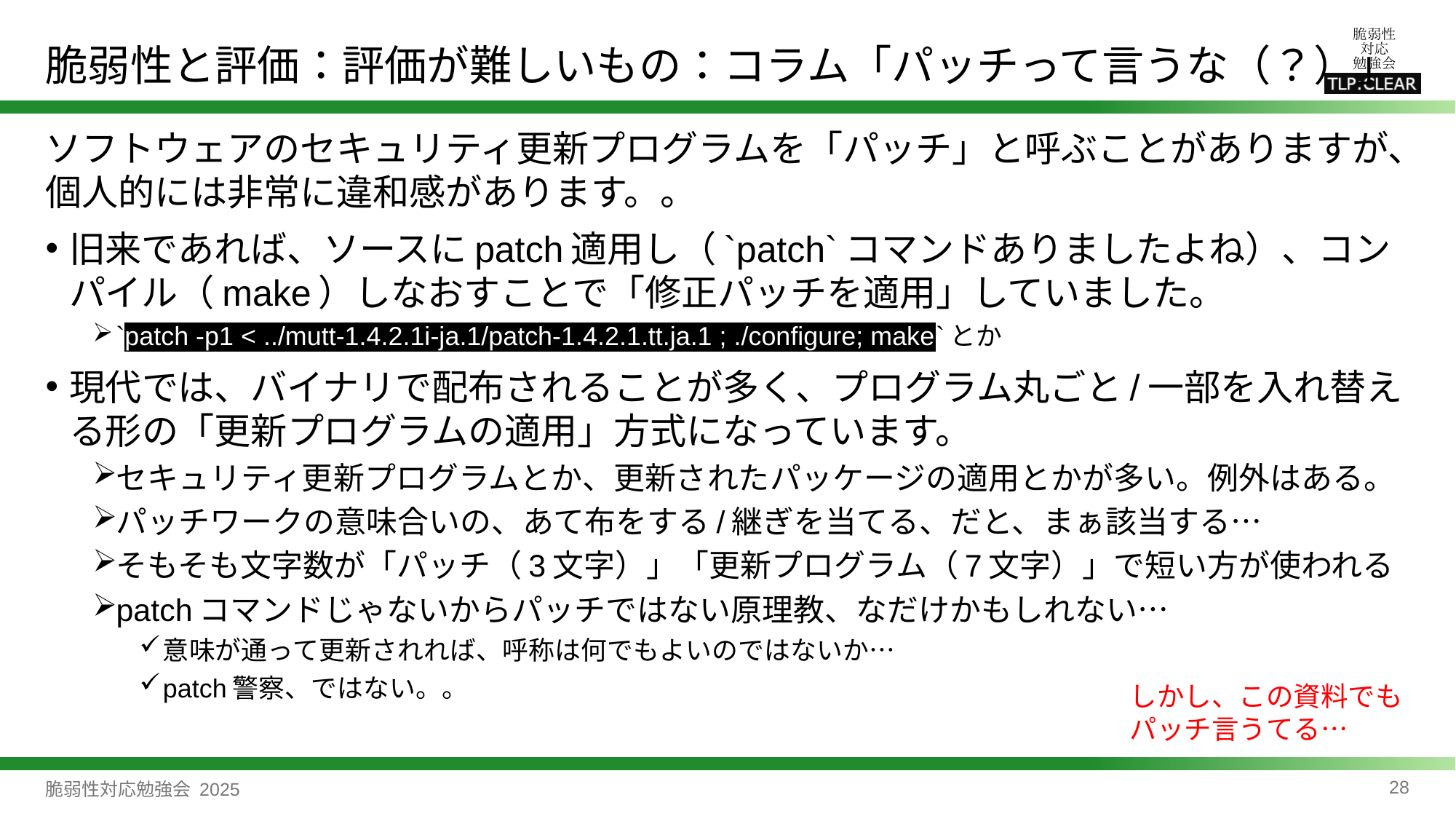

# 脆弱性と評価：評価が難しいもの：コラム「パッチって言うな（？）」
ソフトウェアのセキュリティ更新プログラムを「パッチ」と呼ぶことがありますが、個人的には非常に違和感があります。。
旧来であれば、ソースにpatch適用し（`patch`コマンドありましたよね）、コンパイル（make）しなおすことで「修正パッチを適用」していました。
`patch -p1 < ../mutt-1.4.2.1i-ja.1/patch-1.4.2.1.tt.ja.1 ; ./configure; make`とか
現代では、バイナリで配布されることが多く、プログラム丸ごと/一部を入れ替える形の「更新プログラムの適用」方式になっています。
セキュリティ更新プログラムとか、更新されたパッケージの適用とかが多い。例外はある。
パッチワークの意味合いの、あて布をする/継ぎを当てる、だと、まぁ該当する…
そもそも文字数が「パッチ（3文字）」「更新プログラム（7文字）」で短い方が使われる
patchコマンドじゃないからパッチではない原理教、なだけかもしれない…
意味が通って更新されれば、呼称は何でもよいのではないか…
patch警察、ではない。。
しかし、この資料でもパッチ言うてる…
28
脆弱性対応勉強会 2025